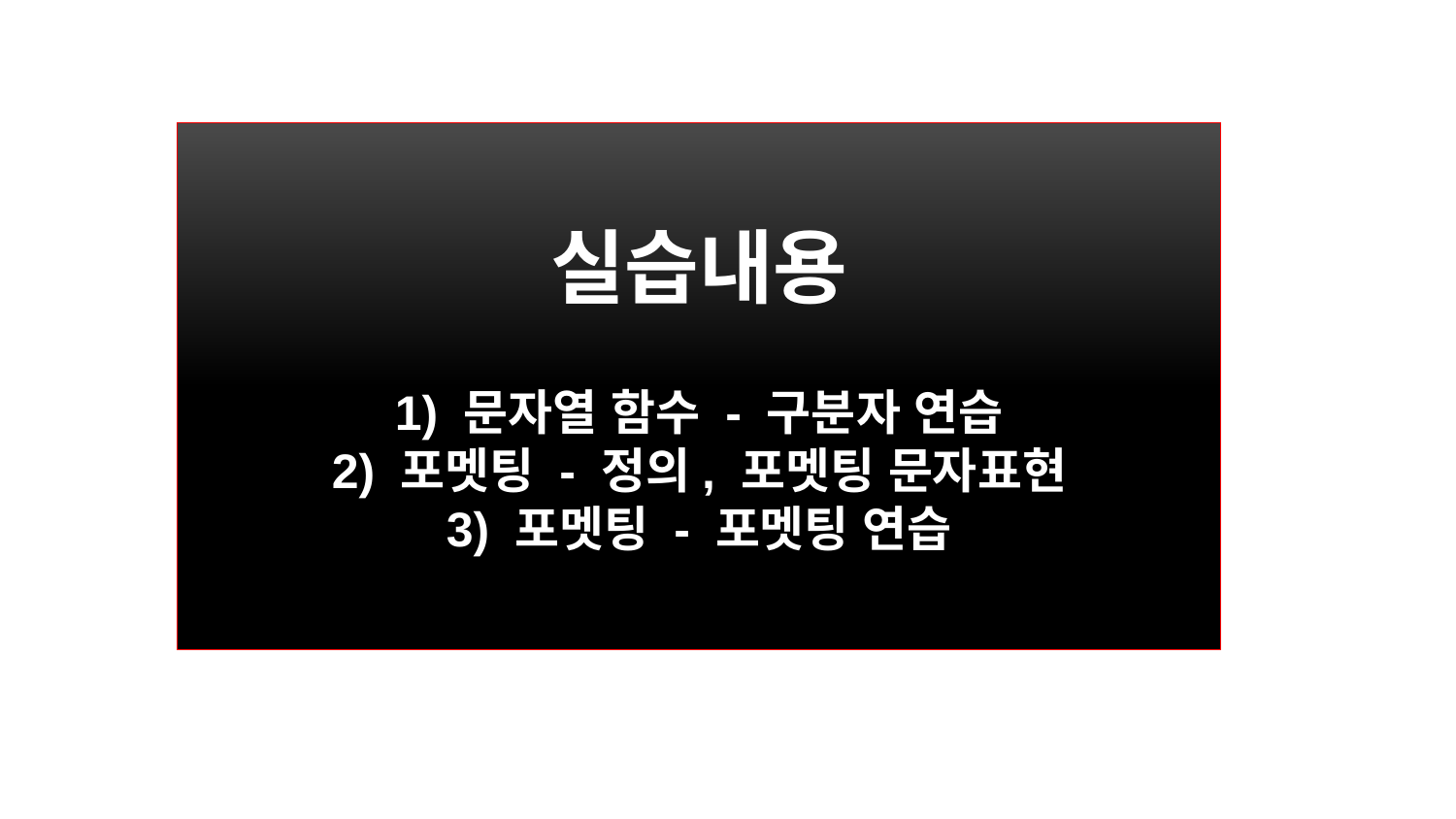

실습내용

1) 문자열 함수 - 구분자 연습
2) 포멧팅 - 정의, 포멧팅 문자표현
3) 포멧팅 - 포멧팅 연습